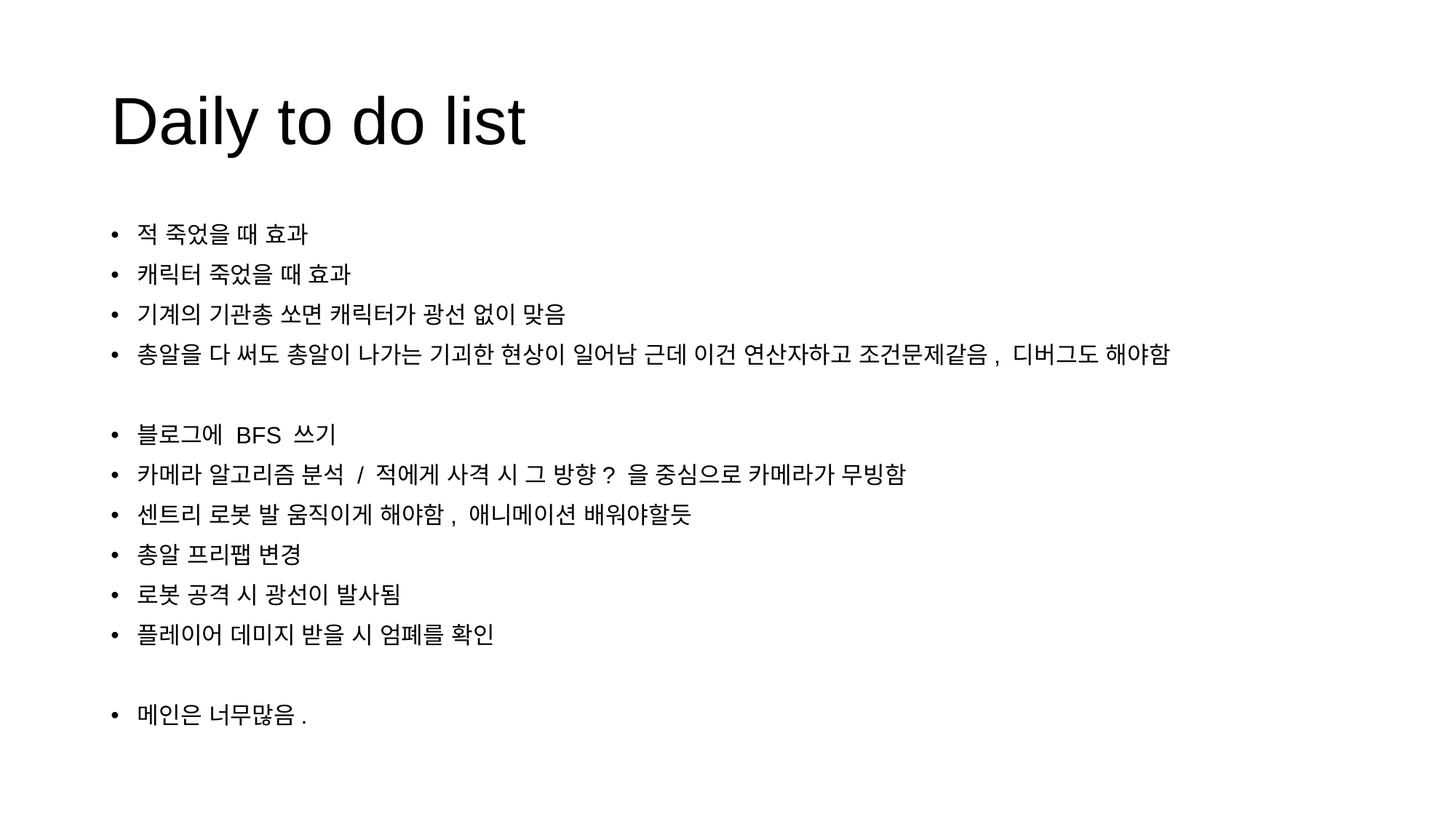

# Daily to do list
적 죽었을 때 효과
캐릭터 죽었을 때 효과
기계의 기관총 쏘면 캐릭터가 광선 없이 맞음
총알을 다 써도 총알이 나가는 기괴한 현상이 일어남 근데 이건 연산자하고 조건문제같음, 디버그도 해야함

블로그에 BFS 쓰기
카메라 알고리즘 분석 / 적에게 사격 시 그 방향? 을 중심으로 카메라가 무빙함
센트리 로봇 발 움직이게 해야함, 애니메이션 배워야할듯
총알 프리팹 변경
로봇 공격 시 광선이 발사됨
플레이어 데미지 받을 시 엄폐를 확인

메인은 너무많음.